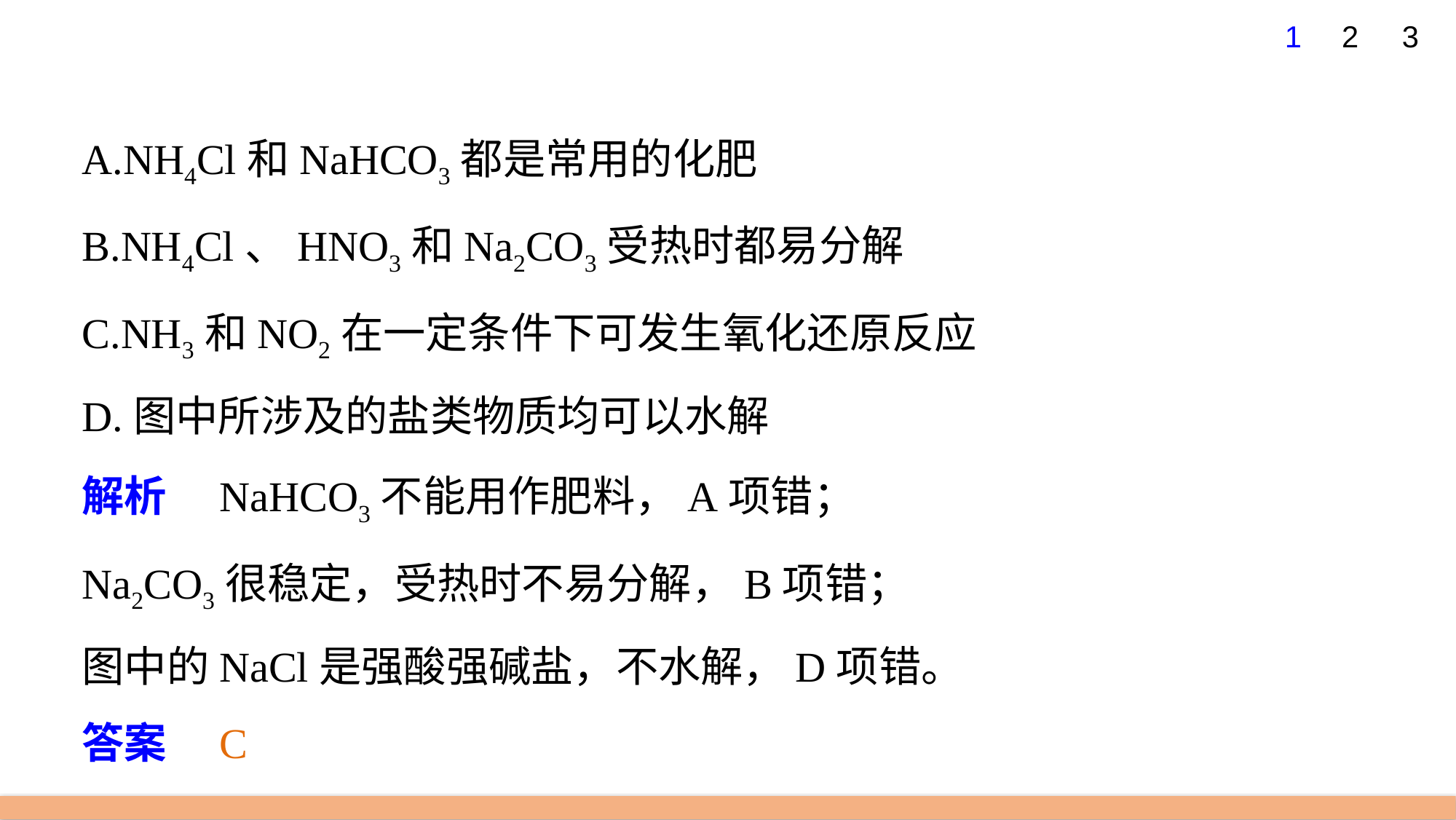

1
2
3
A.NH4Cl和NaHCO3都是常用的化肥
B.NH4Cl、HNO3和Na2CO3受热时都易分解
C.NH3和NO2在一定条件下可发生氧化还原反应
D.图中所涉及的盐类物质均可以水解
解析　NaHCO3不能用作肥料，A项错；
Na2CO3很稳定，受热时不易分解，B项错；
图中的NaCl是强酸强碱盐，不水解，D项错。
答案　C